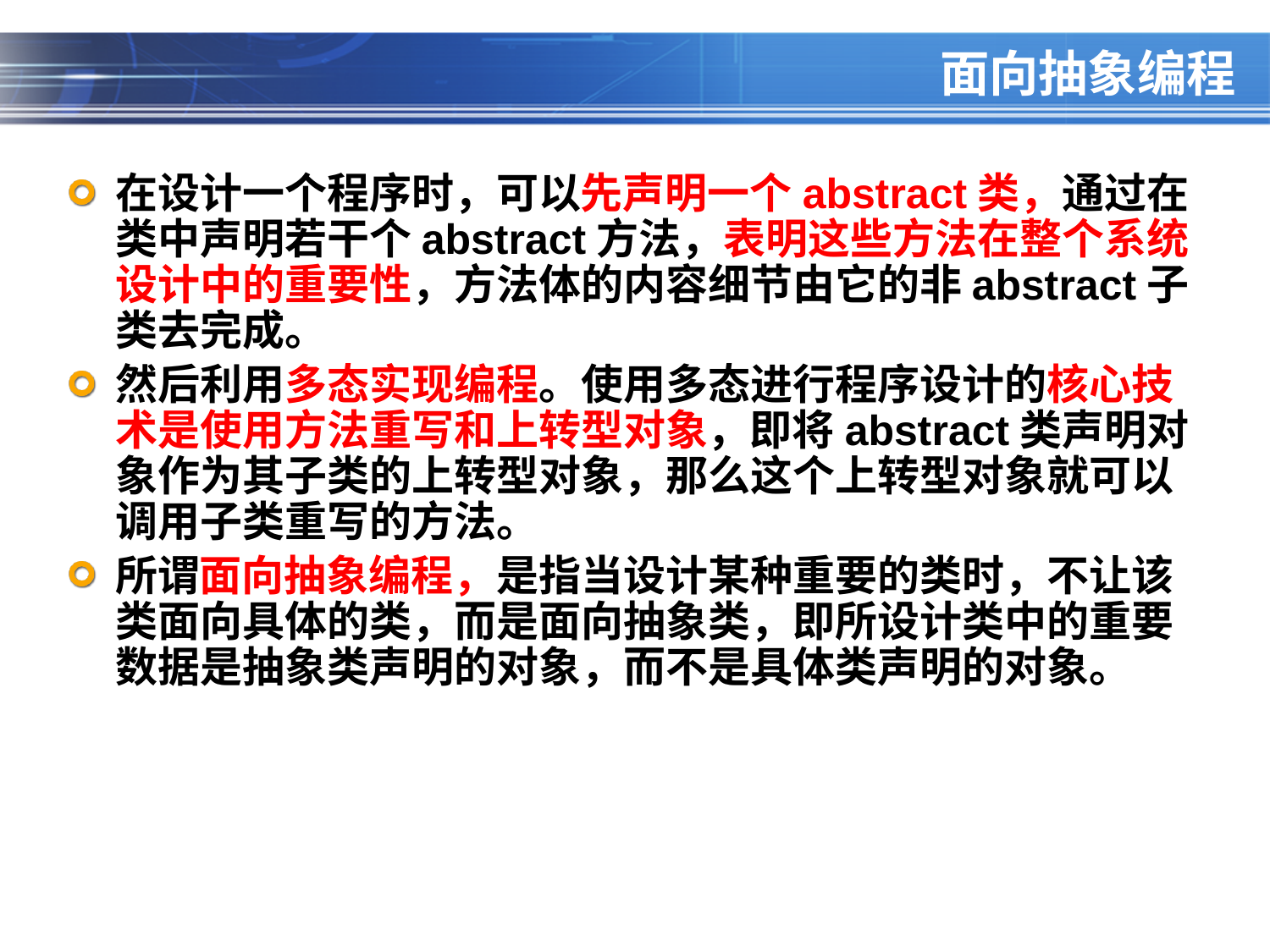

# 面向抽象编程
在设计一个程序时，可以先声明一个abstract类，通过在类中声明若干个abstract方法，表明这些方法在整个系统设计中的重要性，方法体的内容细节由它的非abstract子类去完成。
然后利用多态实现编程。使用多态进行程序设计的核心技术是使用方法重写和上转型对象，即将abstract类声明对象作为其子类的上转型对象，那么这个上转型对象就可以调用子类重写的方法。
所谓面向抽象编程，是指当设计某种重要的类时，不让该类面向具体的类，而是面向抽象类，即所设计类中的重要数据是抽象类声明的对象，而不是具体类声明的对象。